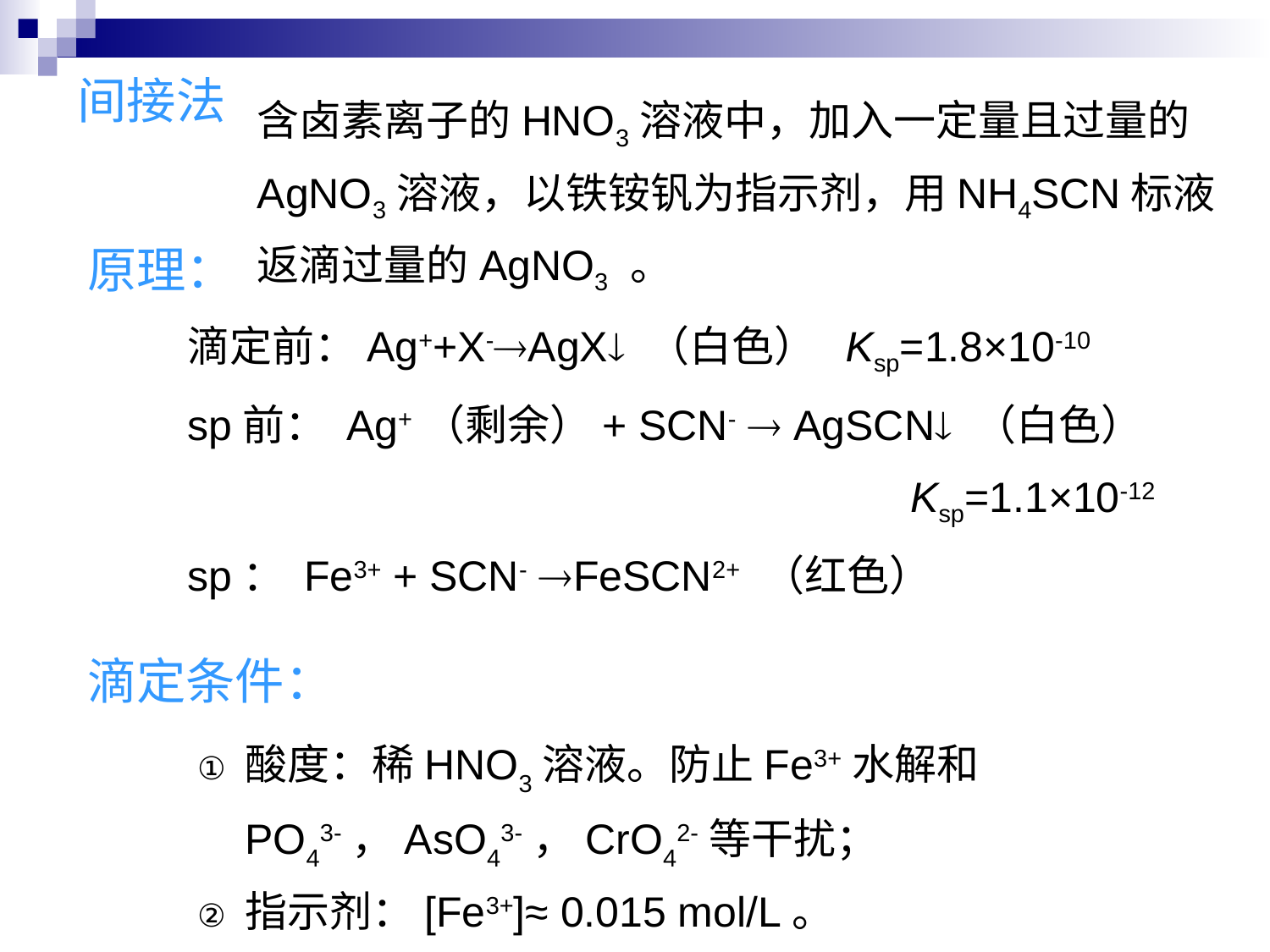

间接法
含卤素离子的HNO3溶液中，加入一定量且过量的AgNO3溶液，以铁铵钒为指示剂，用NH4SCN标液返滴过量的AgNO3 。
原理：
滴定前：Ag++X-→AgX↓ （白色）  Ksp=1.8×10-10
sp前： Ag+（剩余）+ SCN- → AgSCN↓ （白色）
                                                             Ksp=1.1×10-12
sp： Fe3+ + SCN- →FeSCN2+ （红色）
滴定条件：
酸度：稀HNO3溶液。防止Fe3+水解和PO43-，AsO43-，CrO42-等干扰；
指示剂：[Fe3+]≈ 0.015 mol/L。